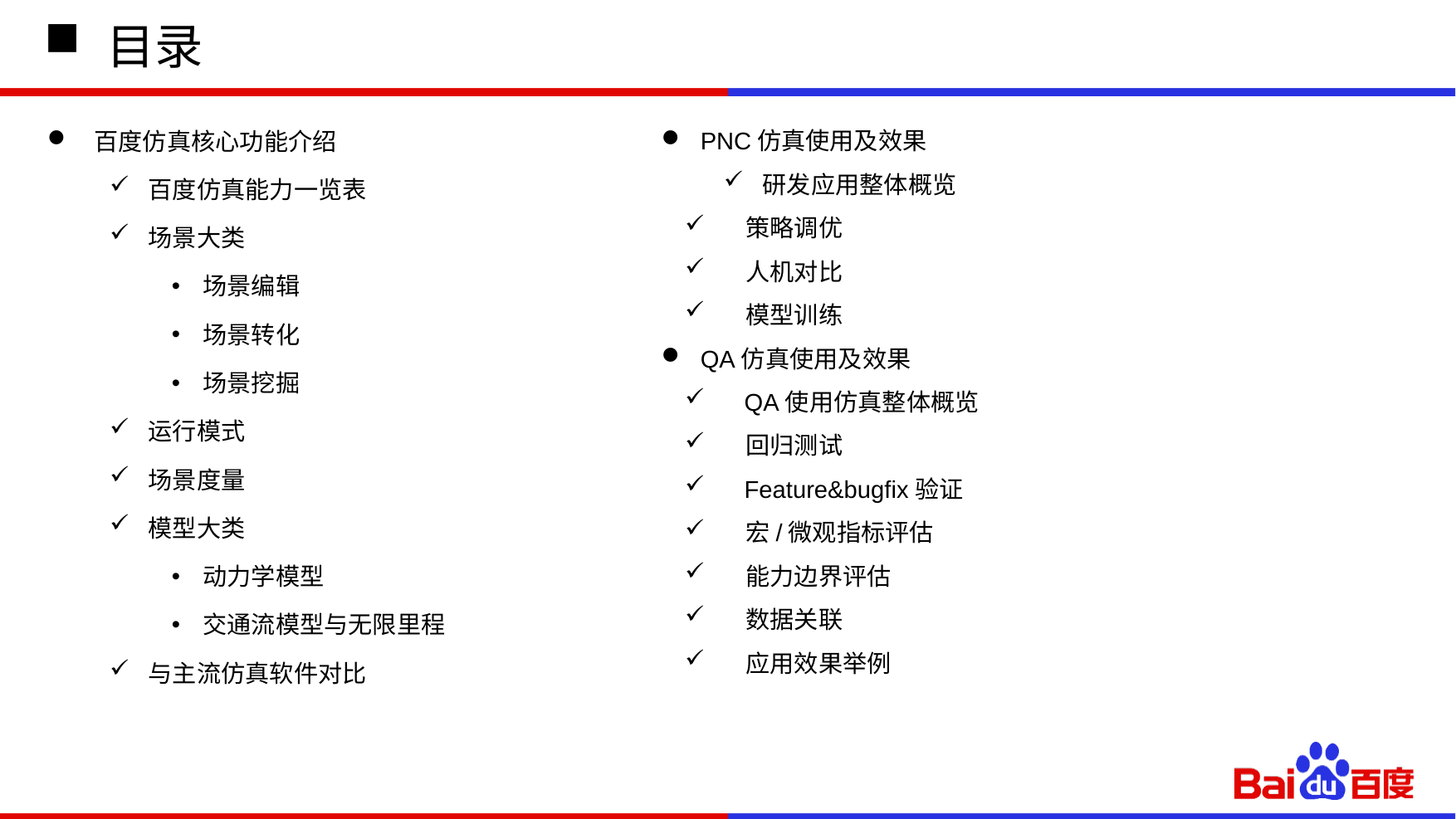

# 目录
百度仿真核心功能介绍
百度仿真能力一览表
场景大类
场景编辑
场景转化
场景挖掘
运行模式
场景度量
模型大类
动力学模型
交通流模型与无限里程
与主流仿真软件对比
PNC仿真使用及效果
研发应用整体概览
   策略调优
   人机对比
   模型训练
QA仿真使用及效果
   QA使用仿真整体概览
   回归测试
   Feature&bugfix验证
   宏/微观指标评估
   能力边界评估
   数据关联
   应用效果举例